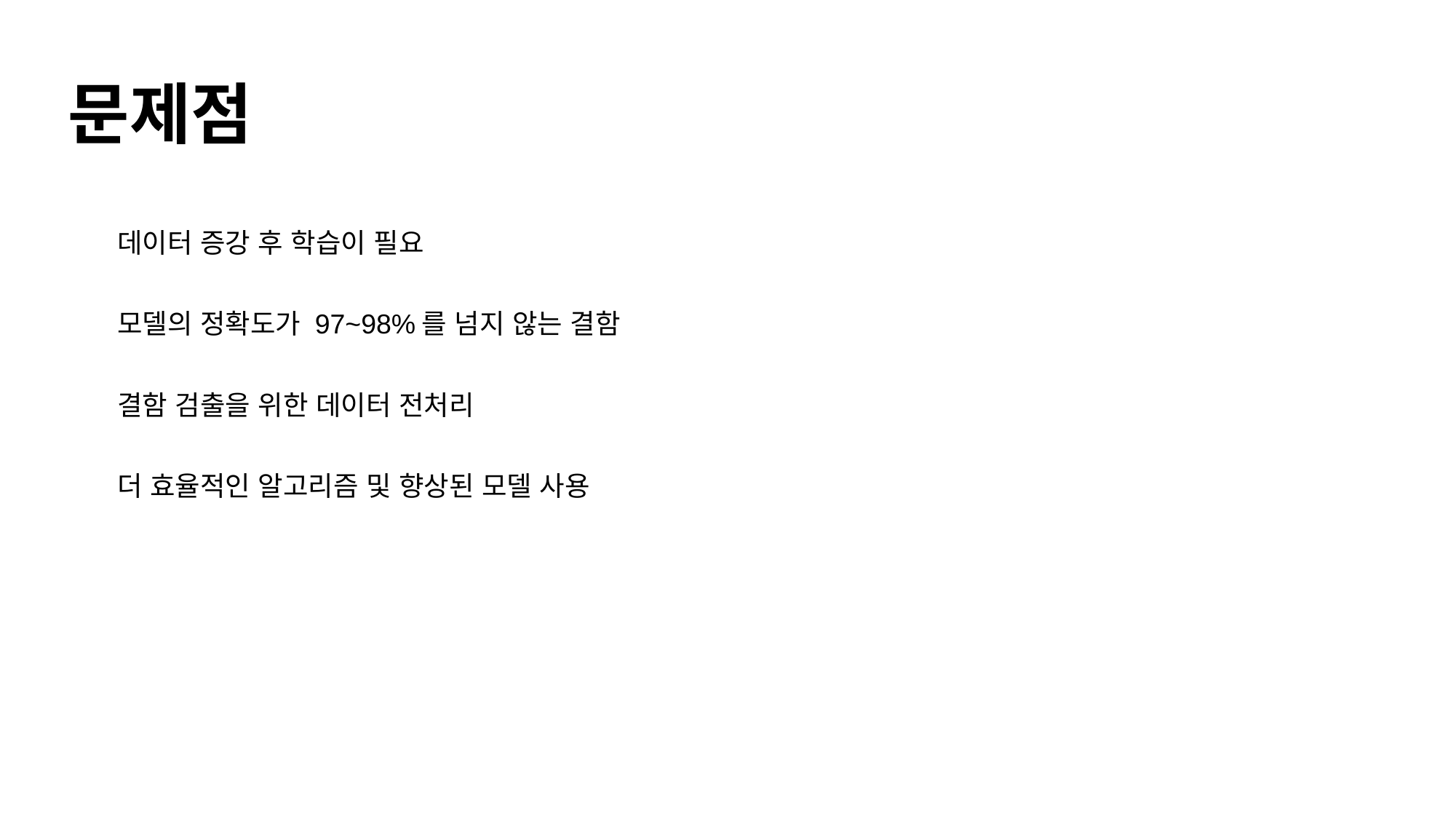

# 문제점
데이터 증강 후 학습이 필요
모델의 정확도가 97~98%를 넘지 않는 결함
결함 검출을 위한 데이터 전처리
더 효율적인 알고리즘 및 향상된 모델 사용